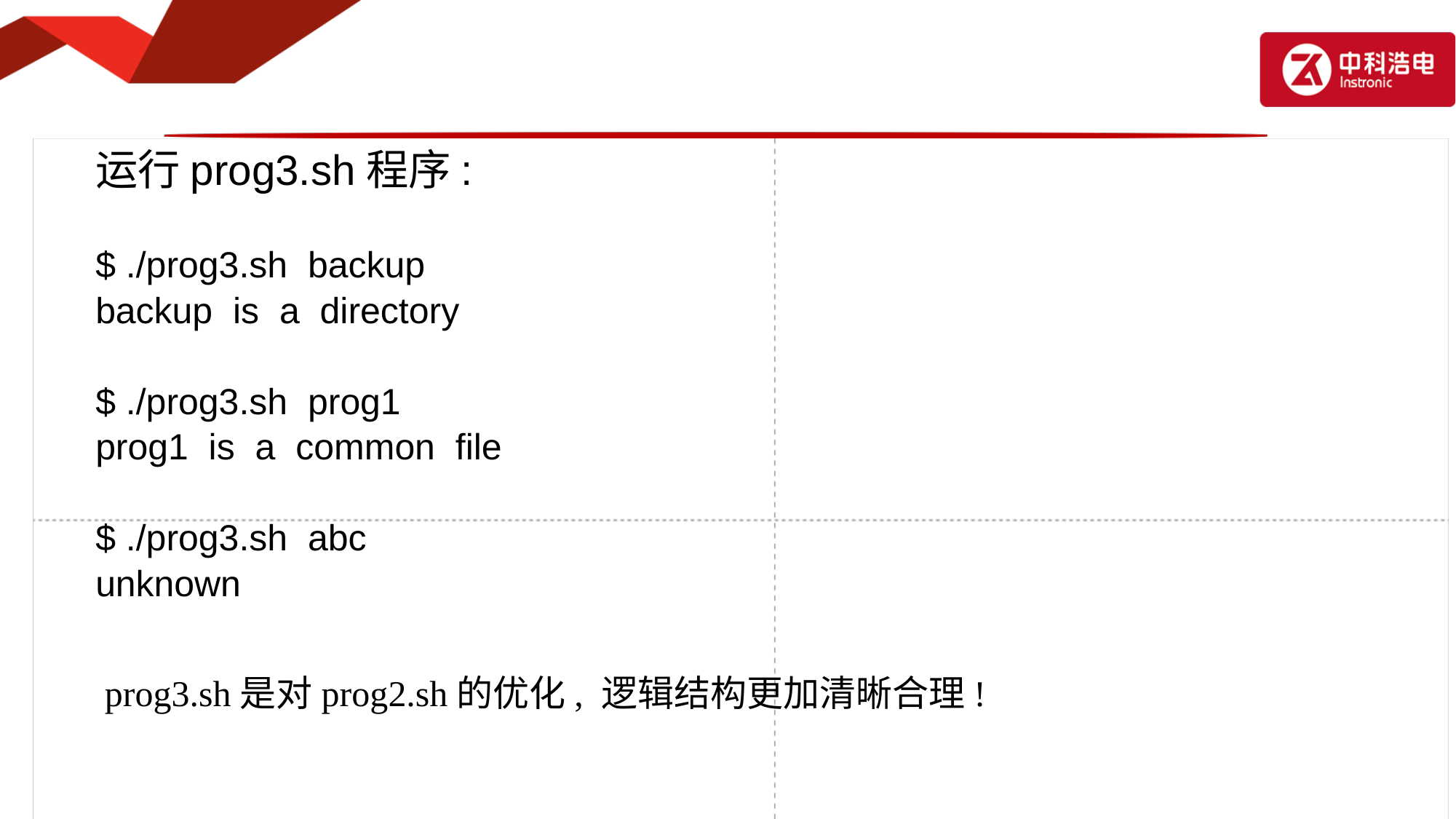

运行prog3.sh程序:

$ ./prog3.sh  backup
backup  is  a  directory

$ ./prog3.sh  prog1
prog1  is  a  common  file

$ ./prog3.sh  abc
unknown
 prog3.sh是对prog2.sh的优化, 逻辑结构更加清晰合理!